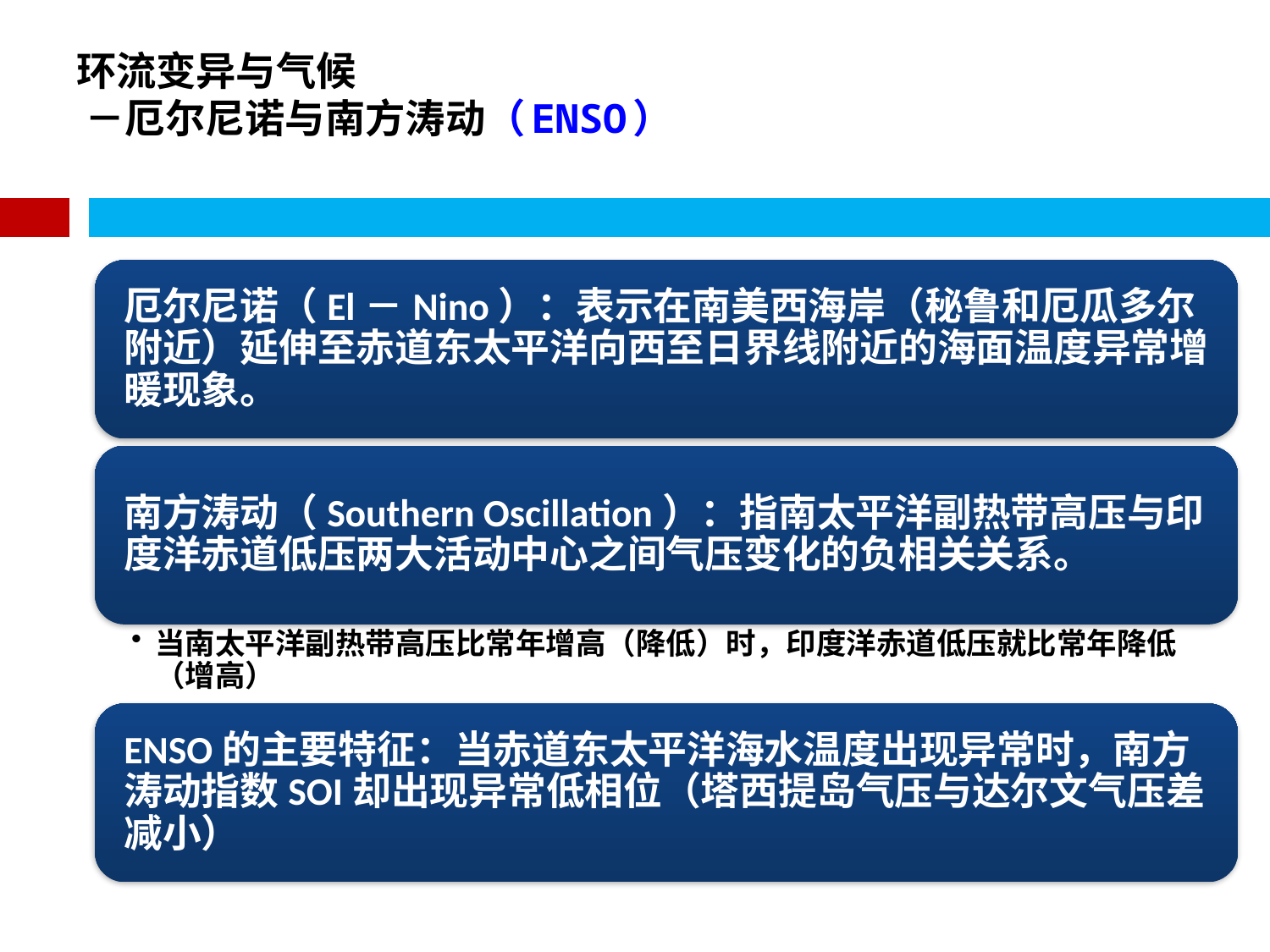

# 环流变异与气候 －厄尔尼诺与南方涛动（ENSO）
厄尔尼诺（El－Nino）：表示在南美西海岸（秘鲁和厄瓜多尔附近）延伸至赤道东太平洋向西至日界线附近的海面温度异常增暖现象。
南方涛动（Southern Oscillation）：指南太平洋副热带高压与印度洋赤道低压两大活动中心之间气压变化的负相关关系。
当南太平洋副热带高压比常年增高（降低）时，印度洋赤道低压就比常年降低（增高）
ENSO的主要特征：当赤道东太平洋海水温度出现异常时，南方涛动指数SOI却出现异常低相位（塔西提岛气压与达尔文气压差减小）